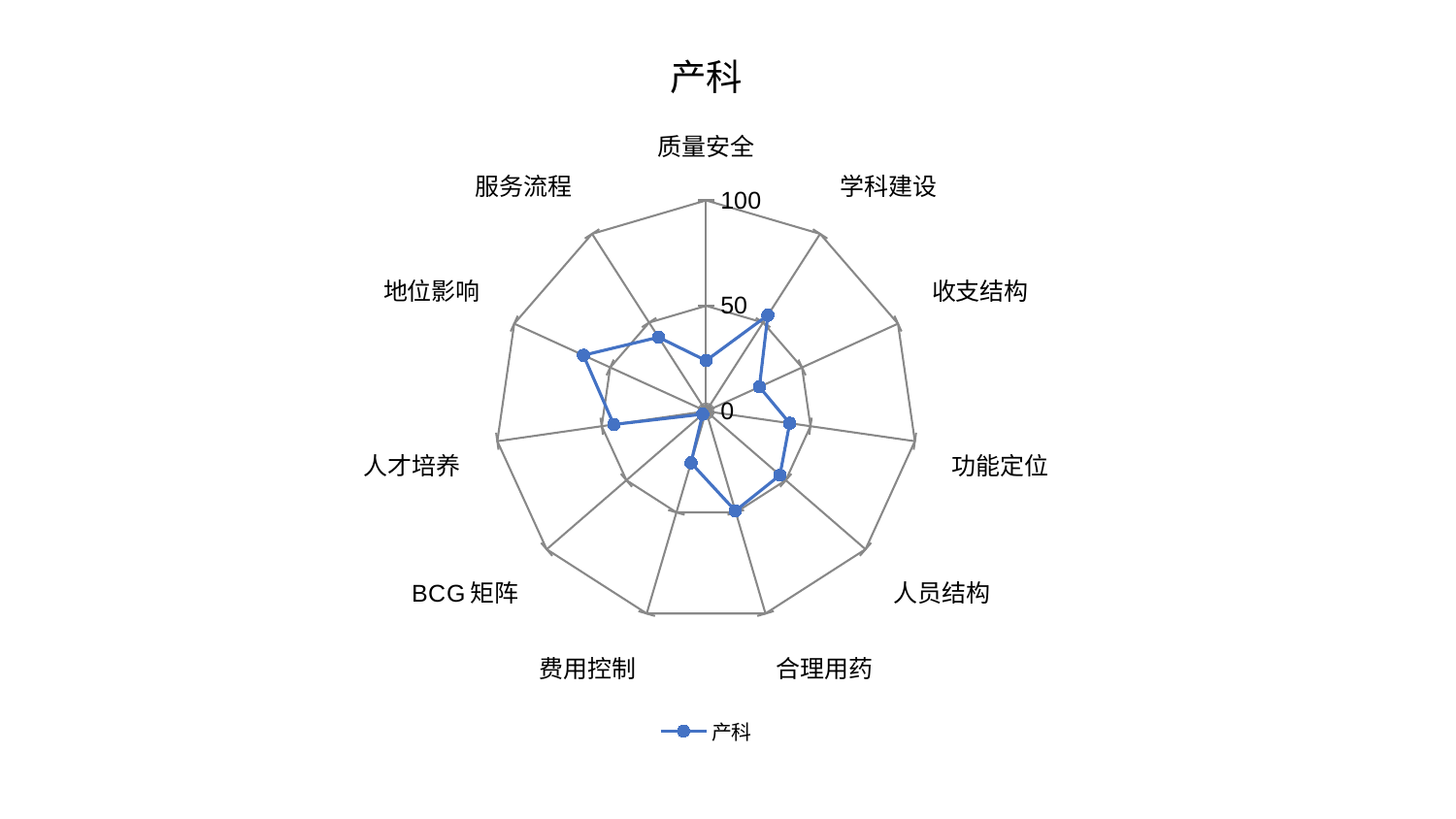

### Chart: 产科

| Category | 产科 |
|---|---|
| 质量安全 | 24.018012944783944 |
| 学科建设 | 54.1439240099551 |
| 收支结构 | 27.79342739751936 |
| 功能定位 | 40.03040736135274 |
| 人员结构 | 46.344620378389855 |
| 合理用药 | 49.24410164198896 |
| 费用控制 | 25.49369990681046 |
| BCG矩阵 | 2.1713192246025637 |
| 人才培养 | 44.243565643418854 |
| 地位影响 | 63.941816289414575 |
| 服务流程 | 41.71868957193084 |
130